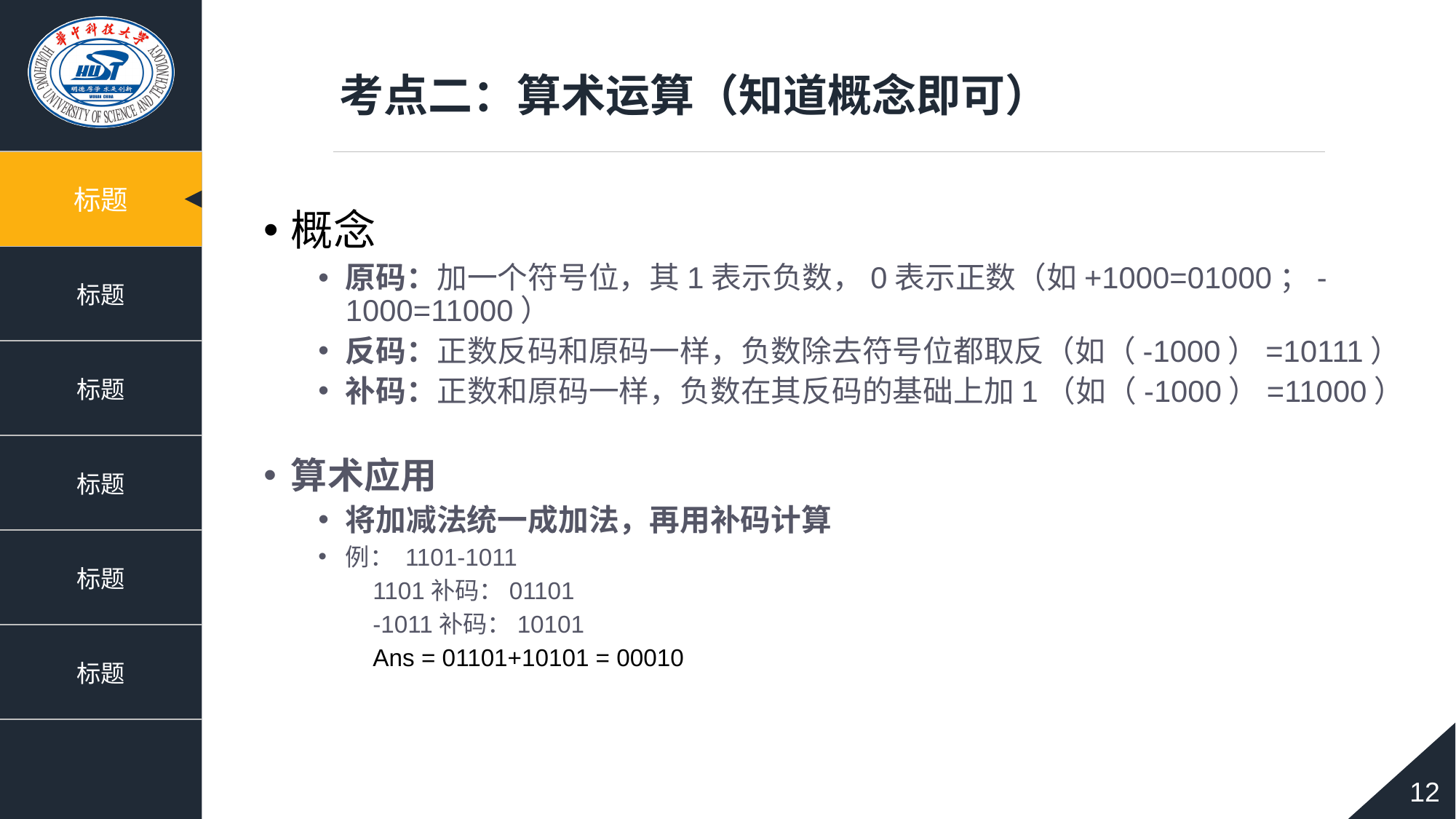

考点二：算术运算（知道概念即可）
概念
原码：加一个符号位，其1表示负数，0表示正数（如+1000=01000；-1000=11000）
反码：正数反码和原码一样，负数除去符号位都取反（如（-1000）=10111）
补码：正数和原码一样，负数在其反码的基础上加1（如（-1000）=11000）

算术应用
将加减法统一成加法，再用补码计算
例： 1101-1011
1101补码：01101
-1011补码：10101
Ans = 01101+10101 = 00010